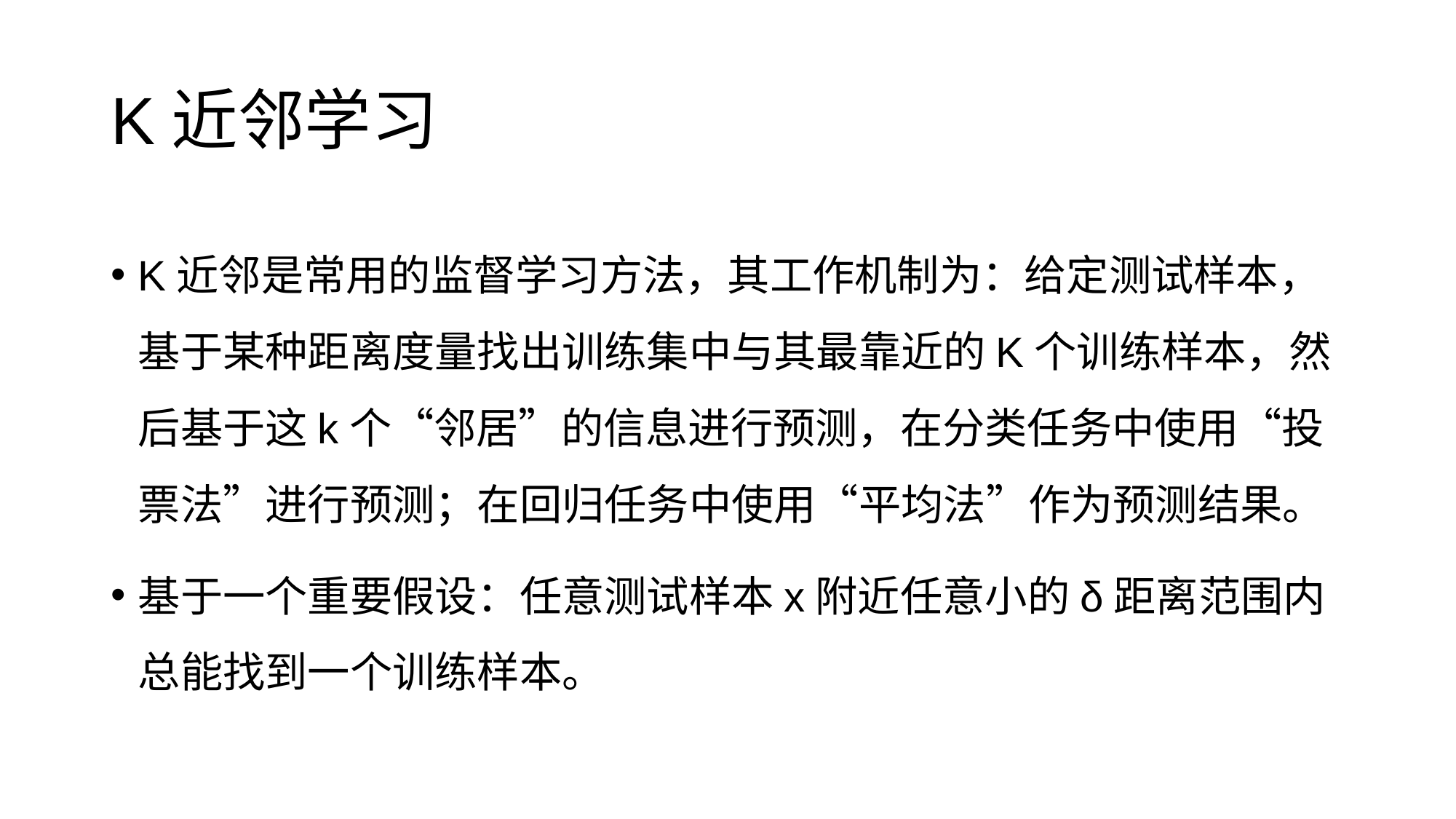

# K近邻学习
K近邻是常用的监督学习方法，其工作机制为：给定测试样本，基于某种距离度量找出训练集中与其最靠近的K个训练样本，然后基于这k个“邻居”的信息进行预测，在分类任务中使用“投票法”进行预测；在回归任务中使用“平均法”作为预测结果。
基于一个重要假设：任意测试样本x附近任意小的δ距离范围内总能找到一个训练样本。